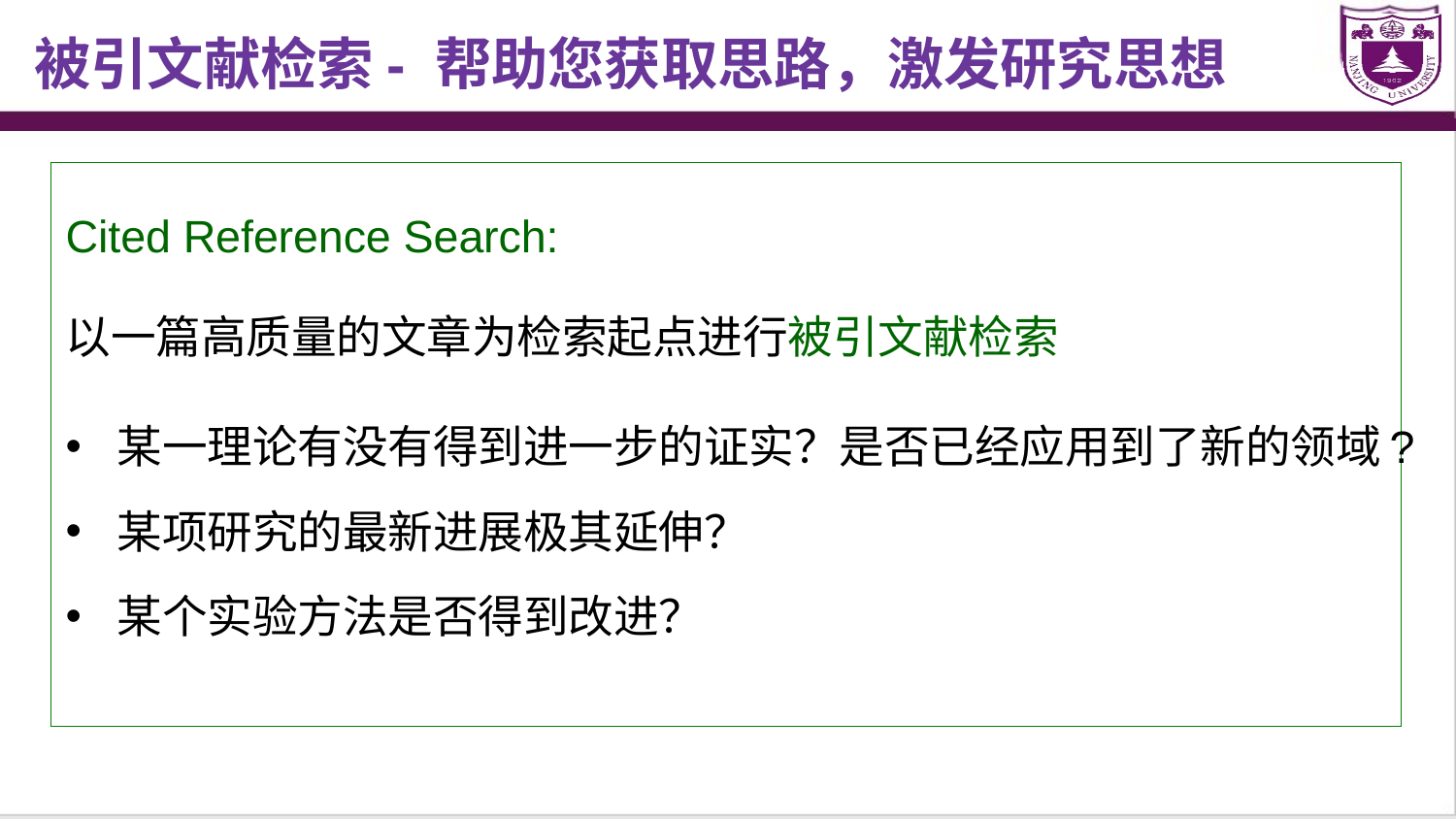

# 被引文献检索- 帮助您获取思路，激发研究思想
Cited Reference Search:
以一篇高质量的文章为检索起点进行被引文献检索

某一理论有没有得到进一步的证实？是否已经应用到了新的领域?
某项研究的最新进展极其延伸？
某个实验方法是否得到改进？